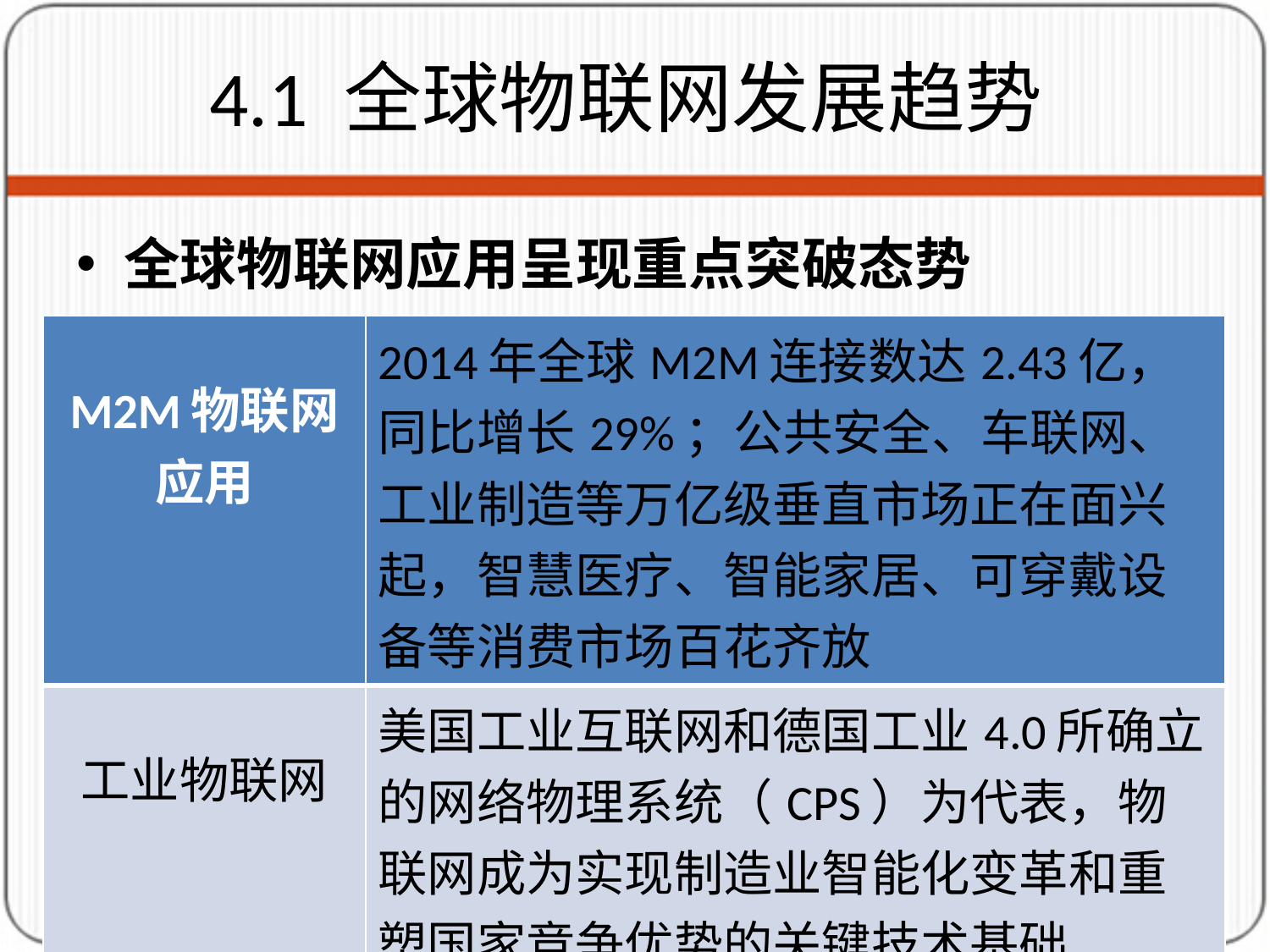

# 4.1 全球物联网发展趋势
全球物联网应用呈现重点突破态势
| M2M物联网应用 | 2014年全球M2M连接数达2.43亿，同比增长29%；公共安全、车联网、工业制造等万亿级垂直市场正在面兴起，智慧医疗、智能家居、可穿戴设备等消费市场百花齐放 |
| --- | --- |
| 工业物联网 | 美国工业互联网和德国工业4.0所确立的网络物理系统（CPS）为代表，物联网成为实现制造业智能化变革和重塑国家竞争优势的关键技术基础 |